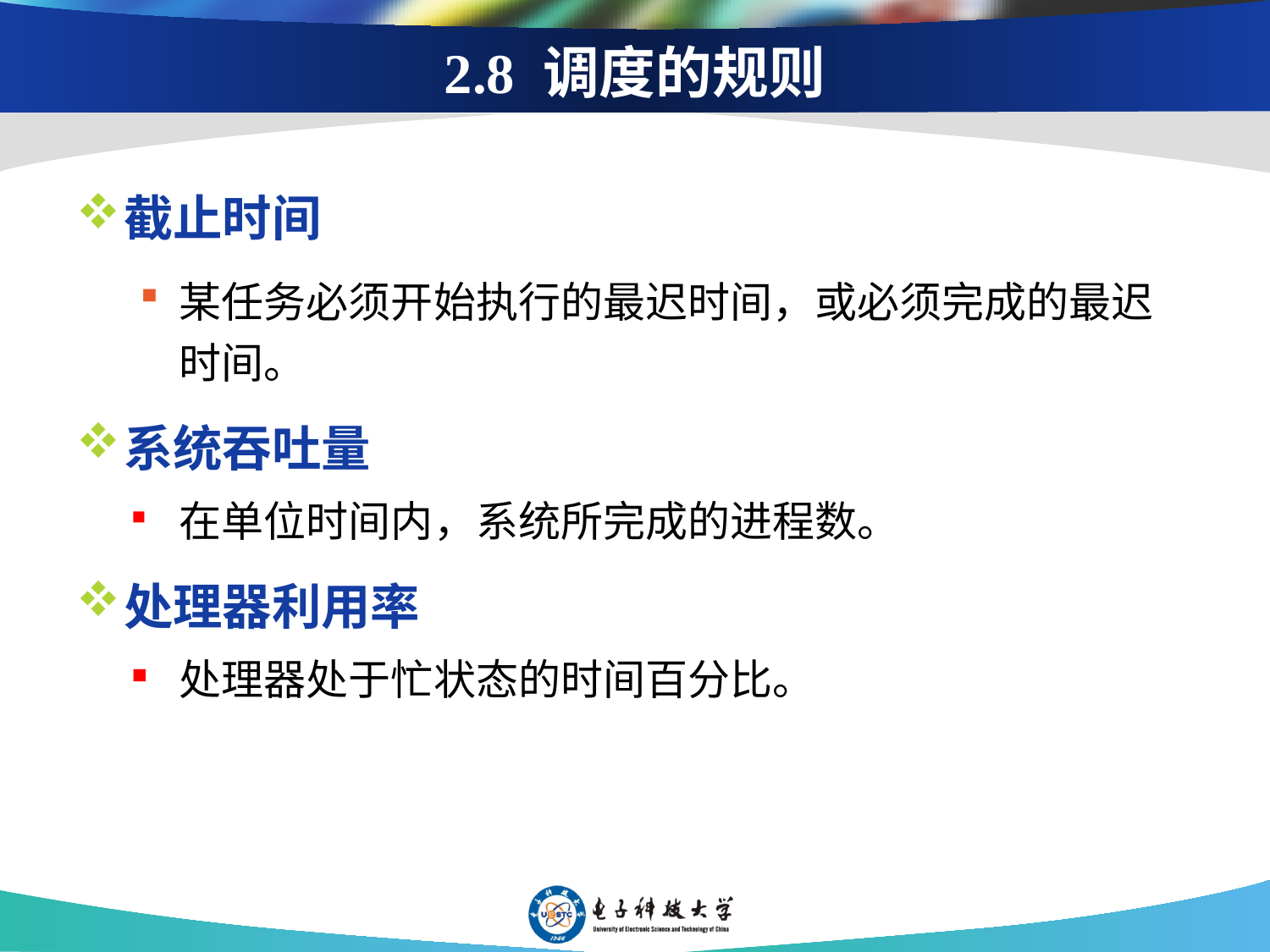

# 2.8 调度的规则
截止时间
某任务必须开始执行的最迟时间，或必须完成的最迟时间。
系统吞吐量
在单位时间内，系统所完成的进程数。
处理器利用率
处理器处于忙状态的时间百分比。